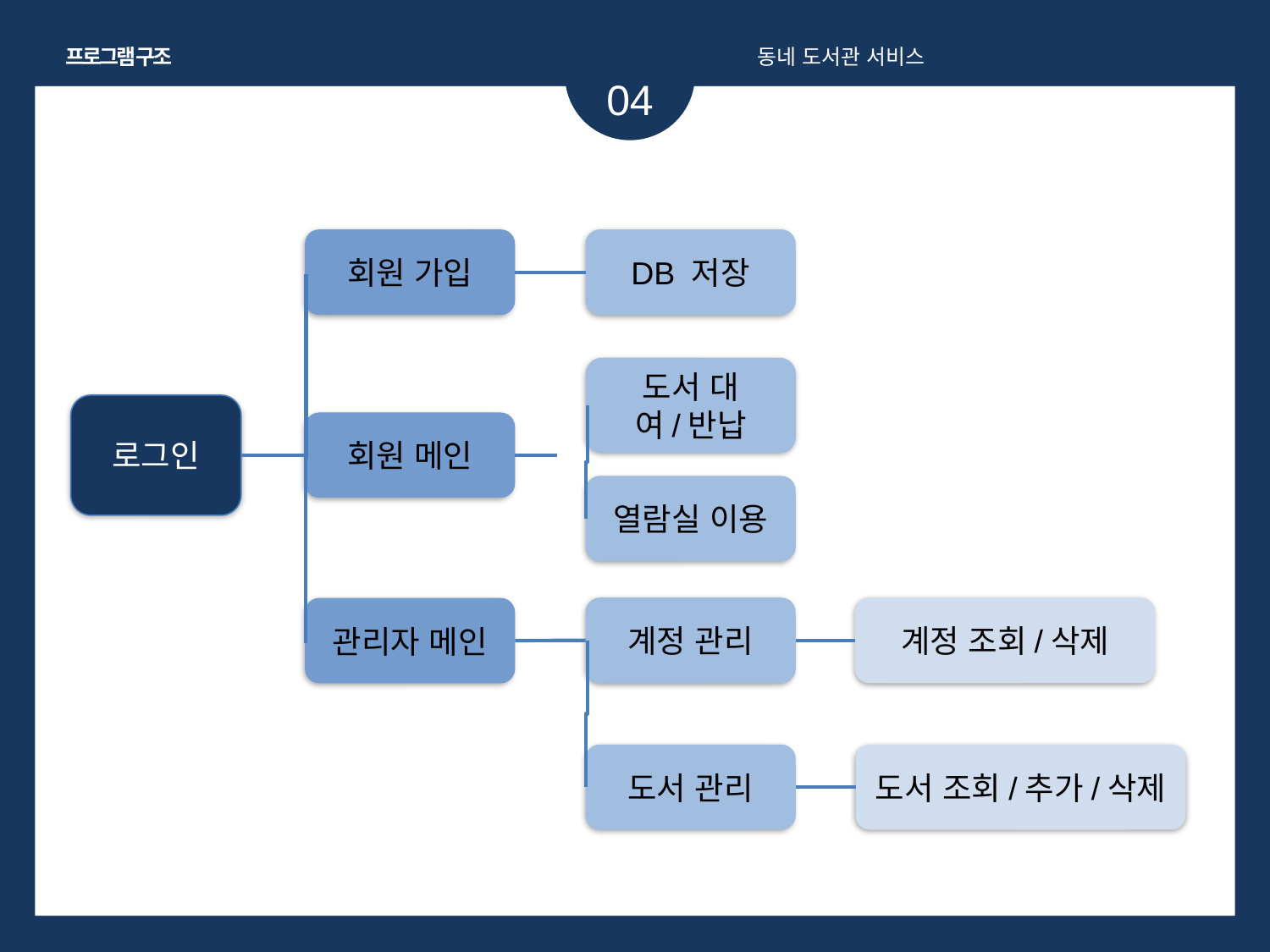

프로그램 구조
동네 도서관 서비스
04

회원 가입
DB 저장
도서 대여/반납
로그인
회원 메인
열람실 이용
계정 관리
계정 조회/삭제
관리자 메인
도서 관리
도서 조회/추가/삭제